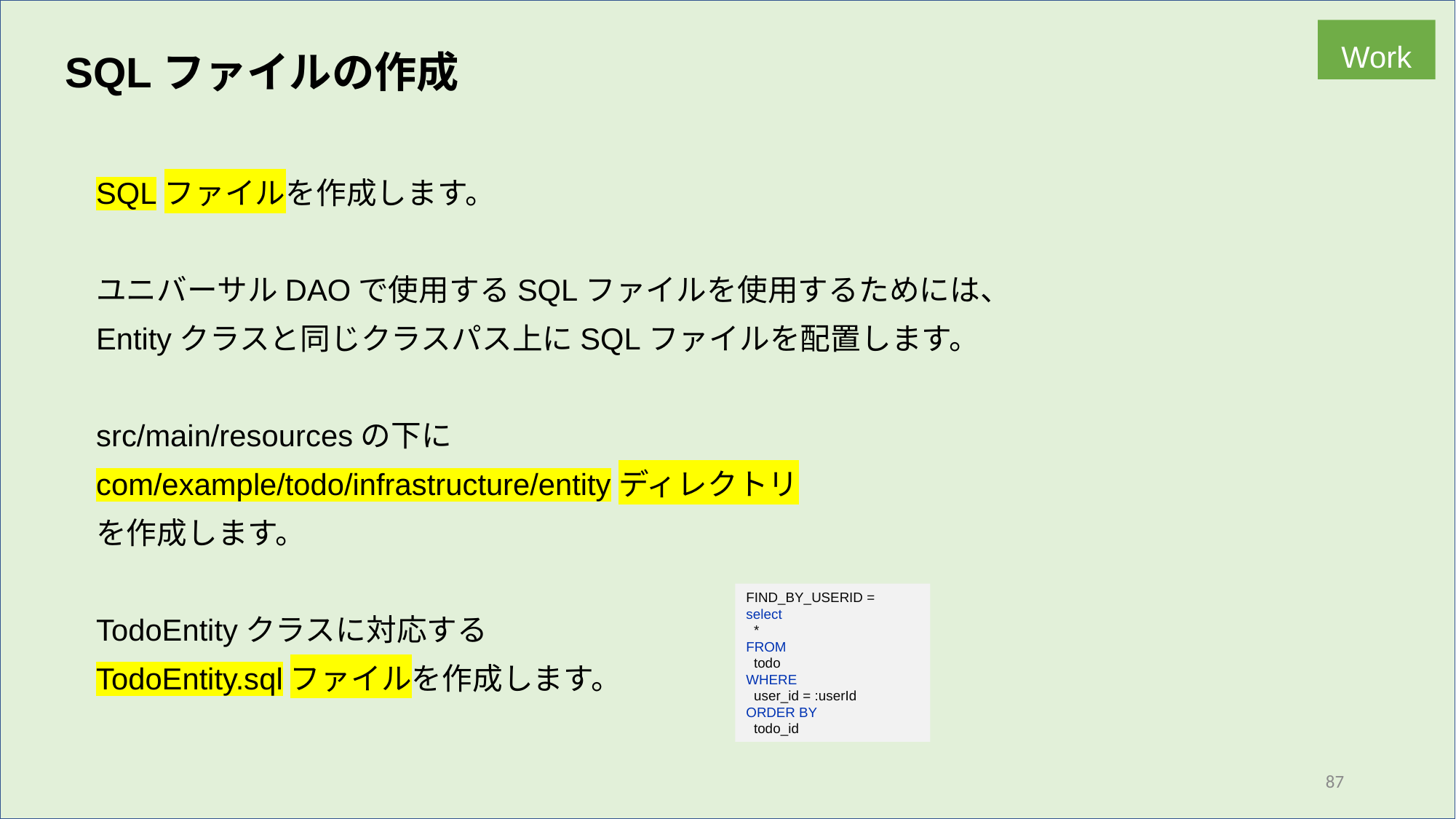

Work
SQLファイルの作成
SQLファイルを作成します。

ユニバーサルDAOで使用するSQLファイルを使用するためには、
Entityクラスと同じクラスパス上にSQLファイルを配置します。

src/main/resourcesの下に
com/example/todo/infrastructure/entityディレクトリ
を作成します。

TodoEntityクラスに対応する
TodoEntity.sqlファイルを作成します。
FIND_BY_USERID =
select
  *
FROM
  todo
WHERE
  user_id = :userId
ORDER BY
  todo_id
87